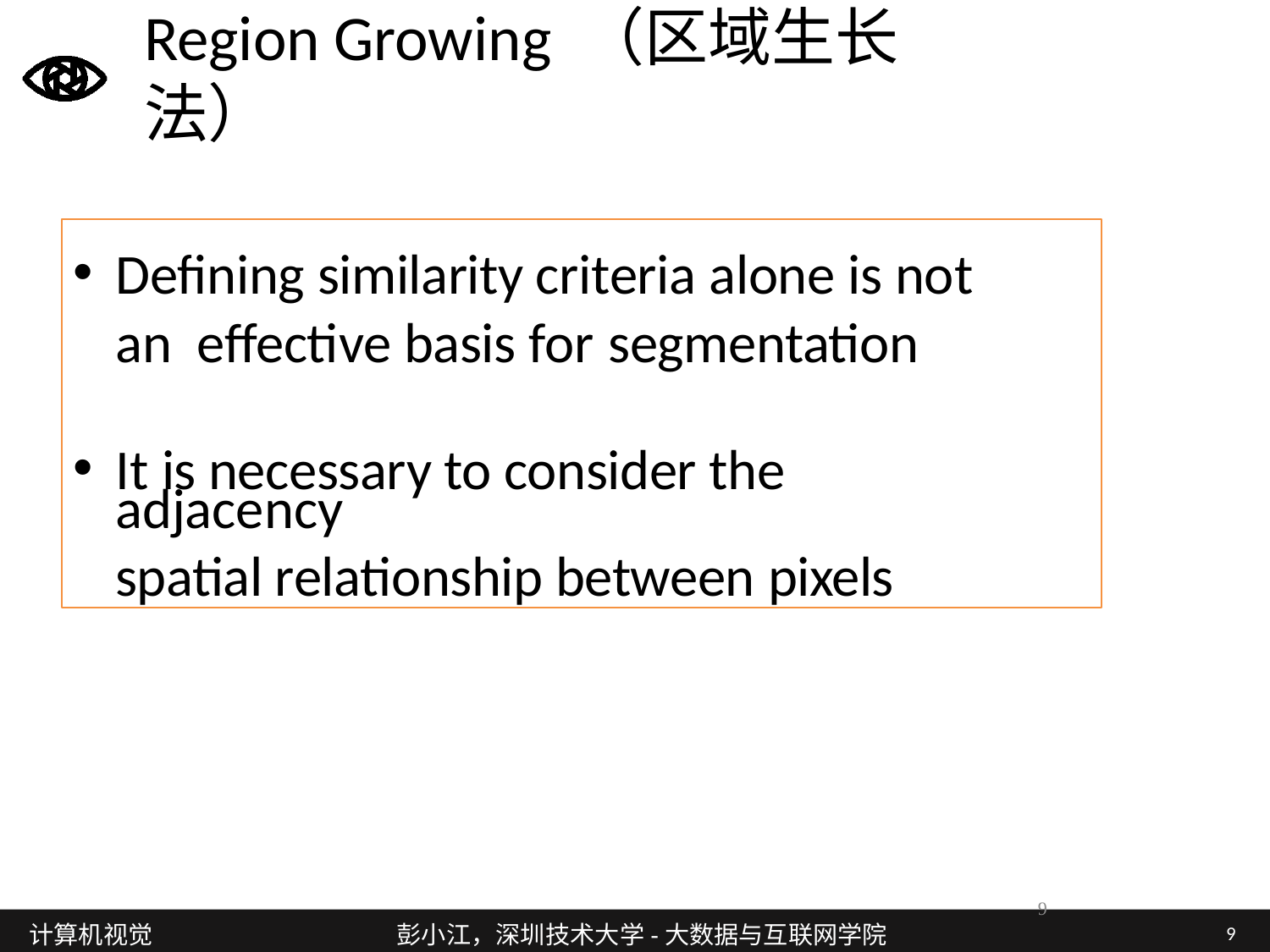

Region Growing （区域生长法）
Defining similarity criteria alone is not an  effective basis for segmentation

It is necessary to consider the adjacency
spatial relationship between pixels
9